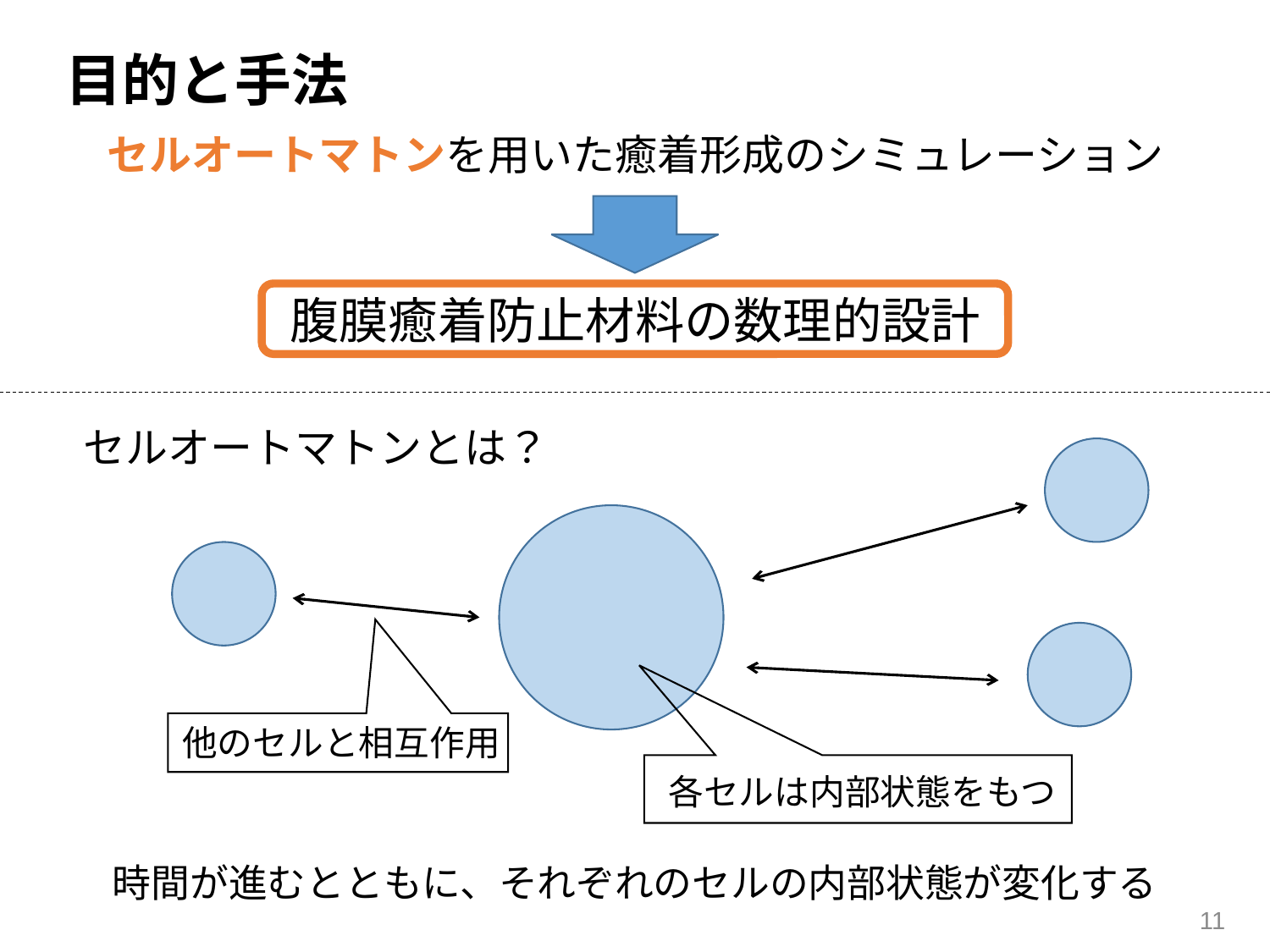

目的と手法
セルオートマトンを用いた癒着形成のシミュレーション

腹膜癒着防止材料の数理的設計

セルオートマトンとは？

他のセルと相互作用

各セルは内部状態をもつ
時間が進むとともに、それぞれのセルの内部状態が変化する
11